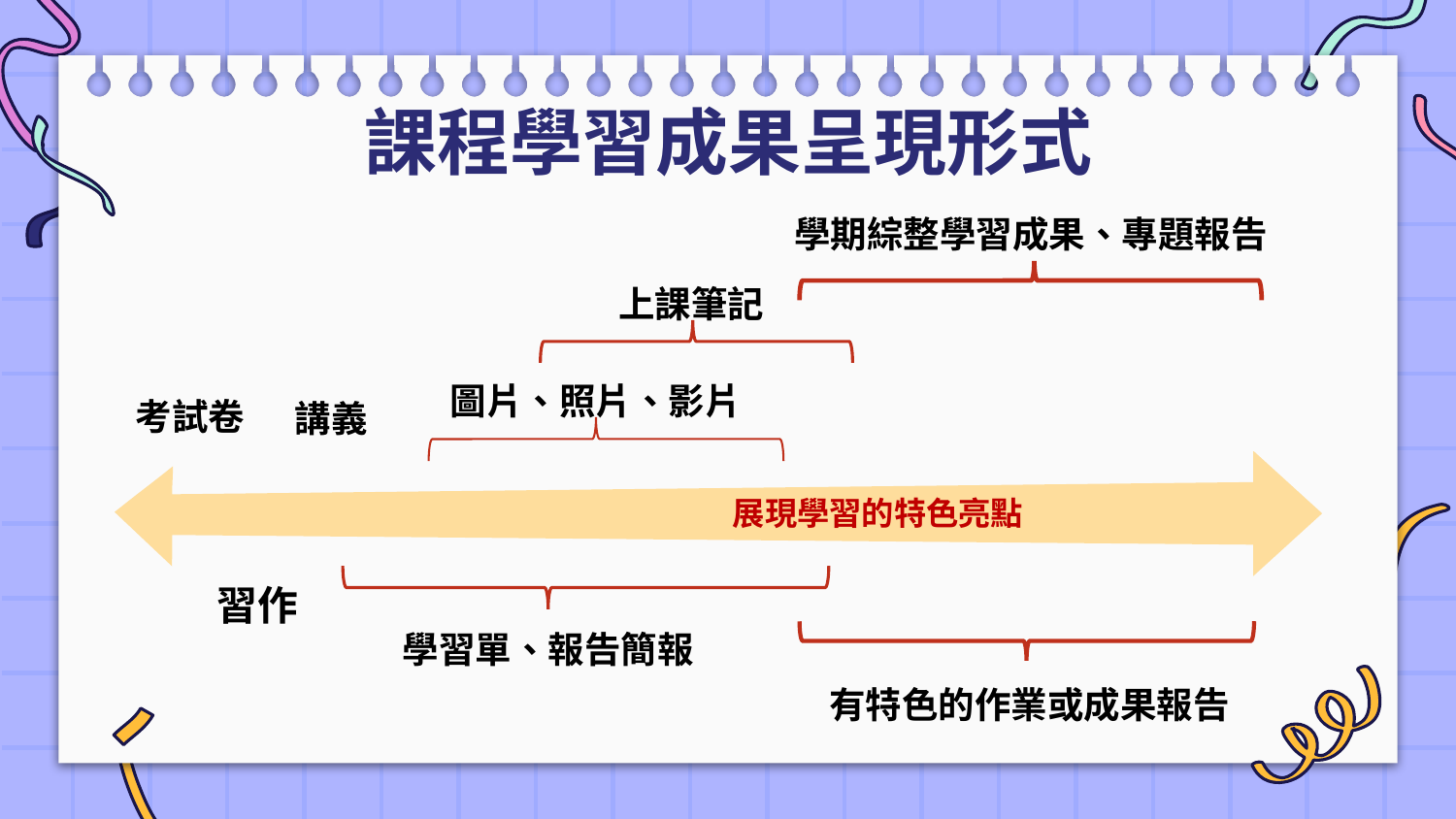

# 課程學習成果呈現形式

學期綜整學習成果、專題報告
上課筆記

圖片、照片、影片
考試卷
講義

習作
學習單、報告簡報
有特色的作業或成果報告
展現學習的特色亮點